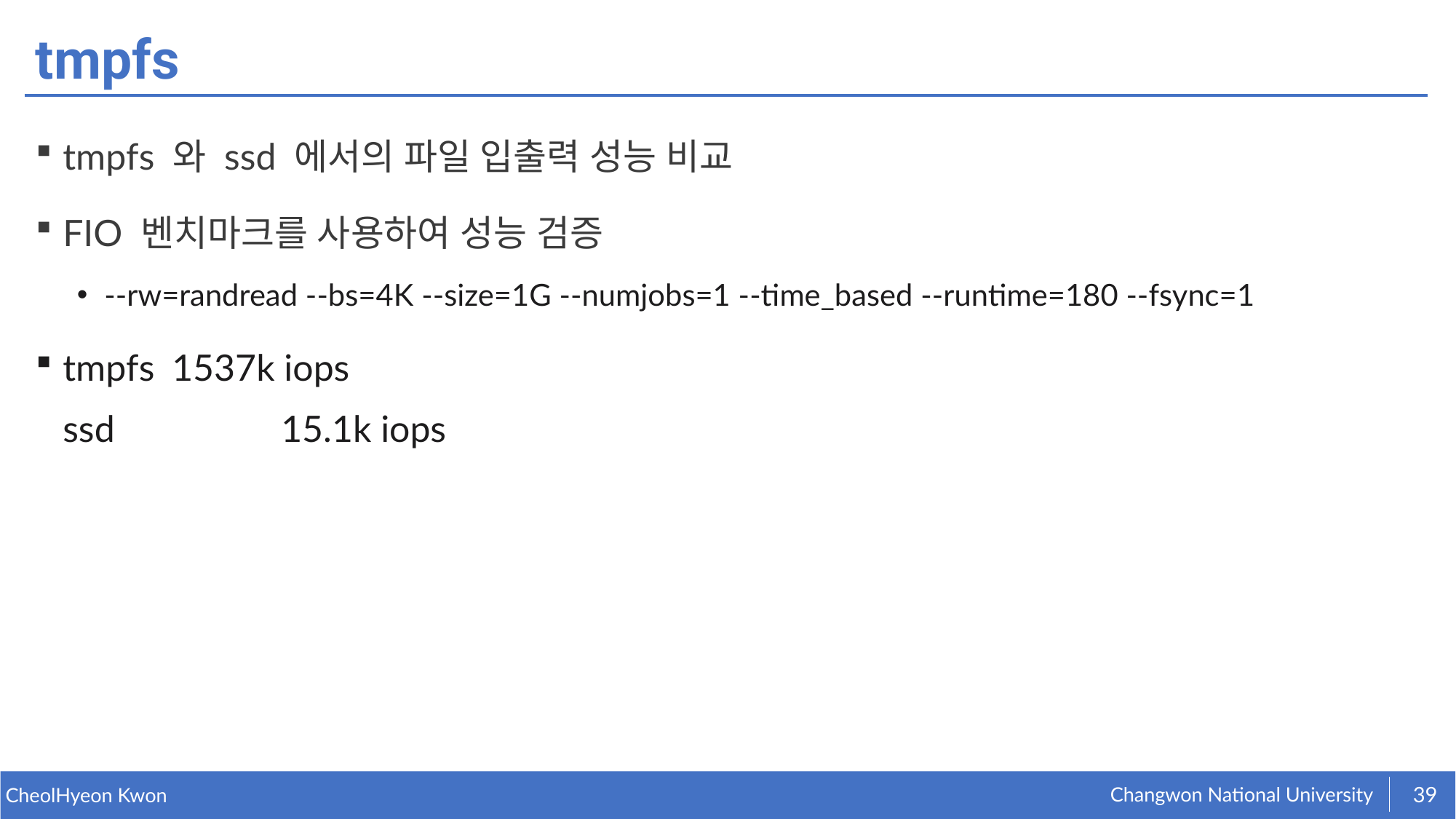

# tmpfs
tmpfs 와 ssd 에서의 파일 입출력 성능 비교
FIO 벤치마크를 사용하여 성능 검증
--rw=randread --bs=4K --size=1G --numjobs=1 --time_based --runtime=180 --fsync=1
tmpfs 	1537k iops
ssd	 	15.1k iops

39